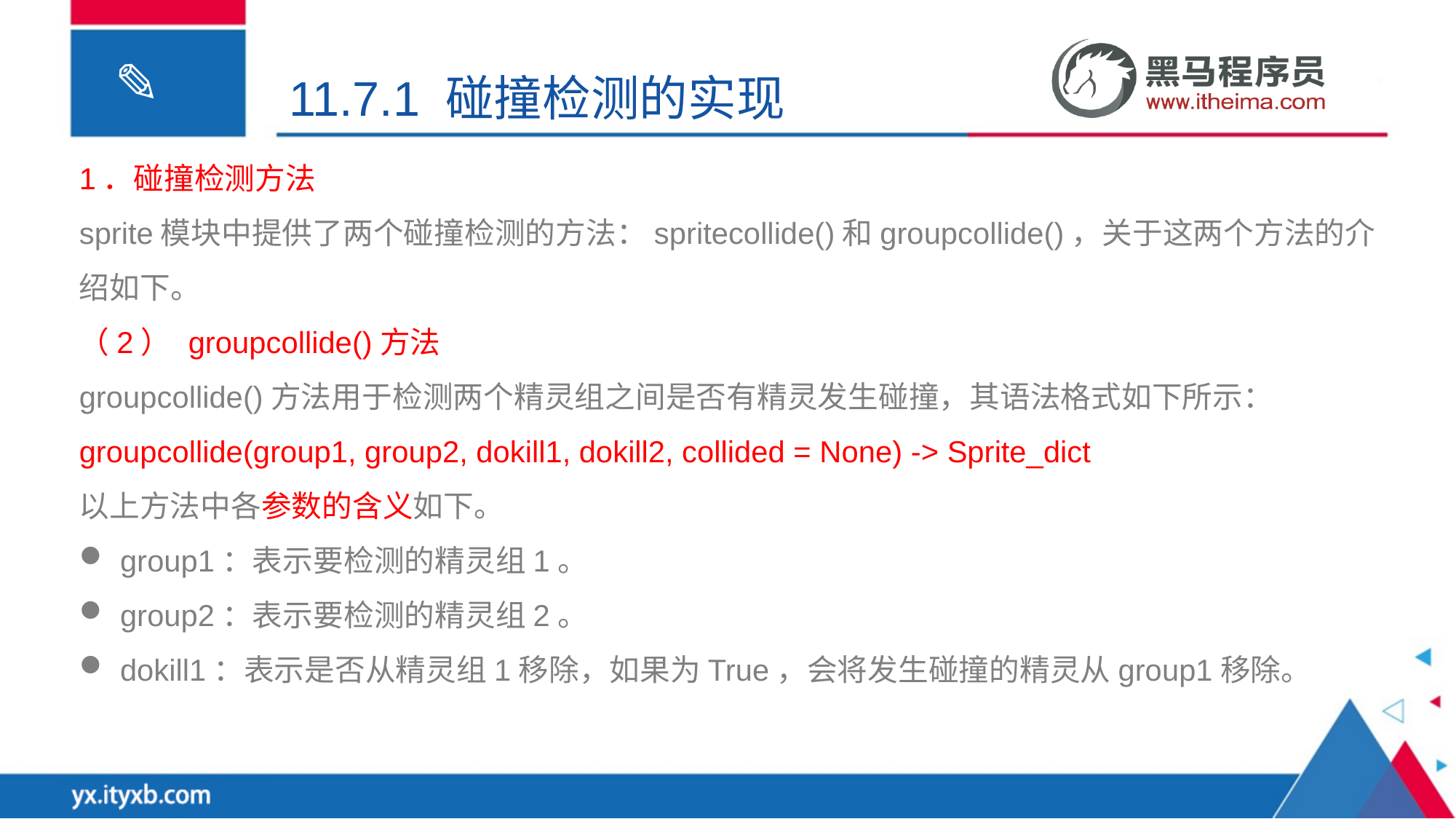

11.7.1 碰撞检测的实现
1．碰撞检测方法
sprite模块中提供了两个碰撞检测的方法：spritecollide()和groupcollide()，关于这两个方法的介绍如下。
（2）	groupcollide()方法
groupcollide()方法用于检测两个精灵组之间是否有精灵发生碰撞，其语法格式如下所示：
groupcollide(group1, group2, dokill1, dokill2, collided = None) -> Sprite_dict
以上方法中各参数的含义如下。
group1：表示要检测的精灵组1。
group2：表示要检测的精灵组2。
dokill1：表示是否从精灵组1移除，如果为True，会将发生碰撞的精灵从group1移除。